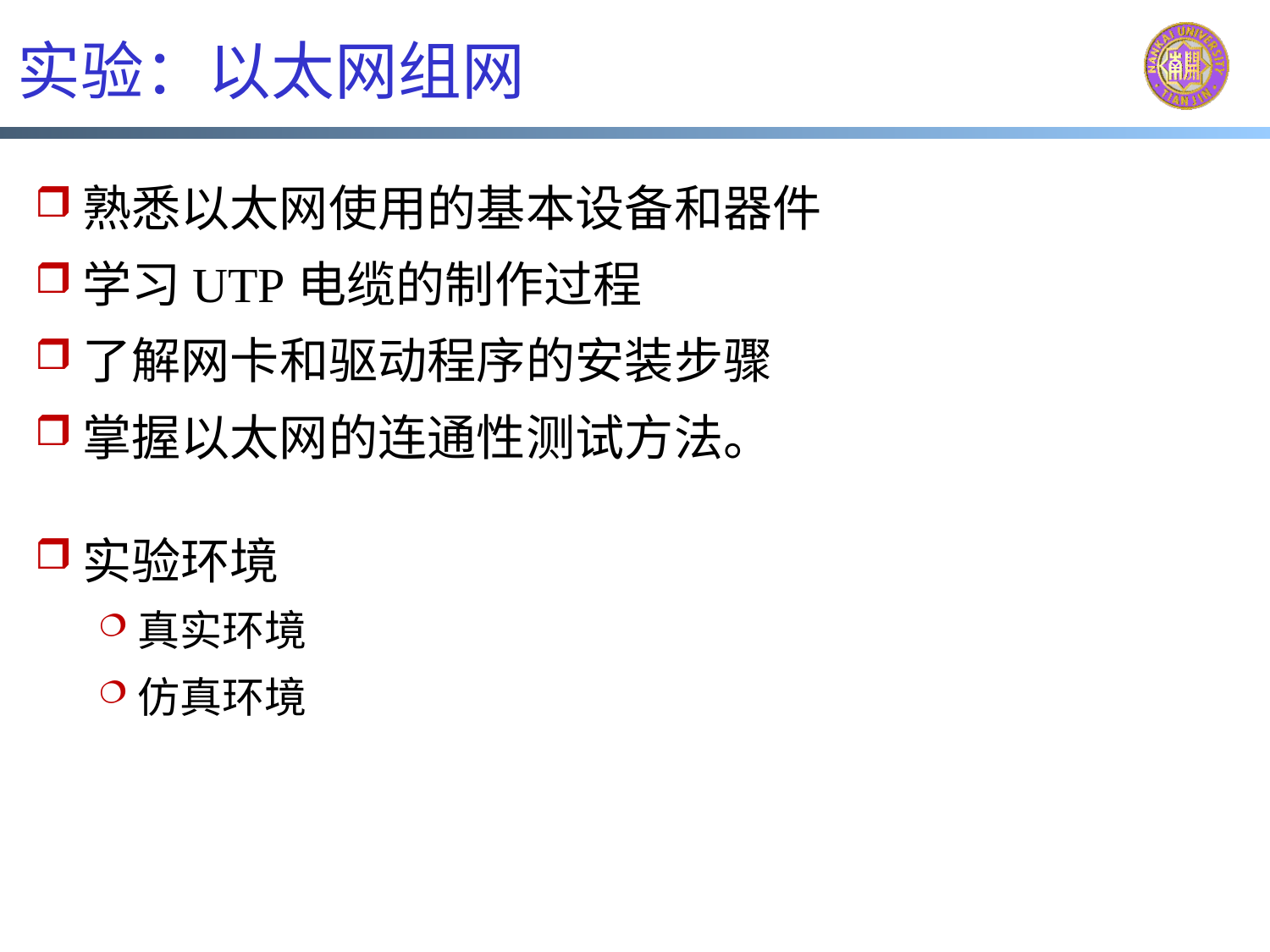

# 实验：以太网组网
熟悉以太网使用的基本设备和器件
学习UTP电缆的制作过程
了解网卡和驱动程序的安装步骤
掌握以太网的连通性测试方法。
实验环境
真实环境
仿真环境